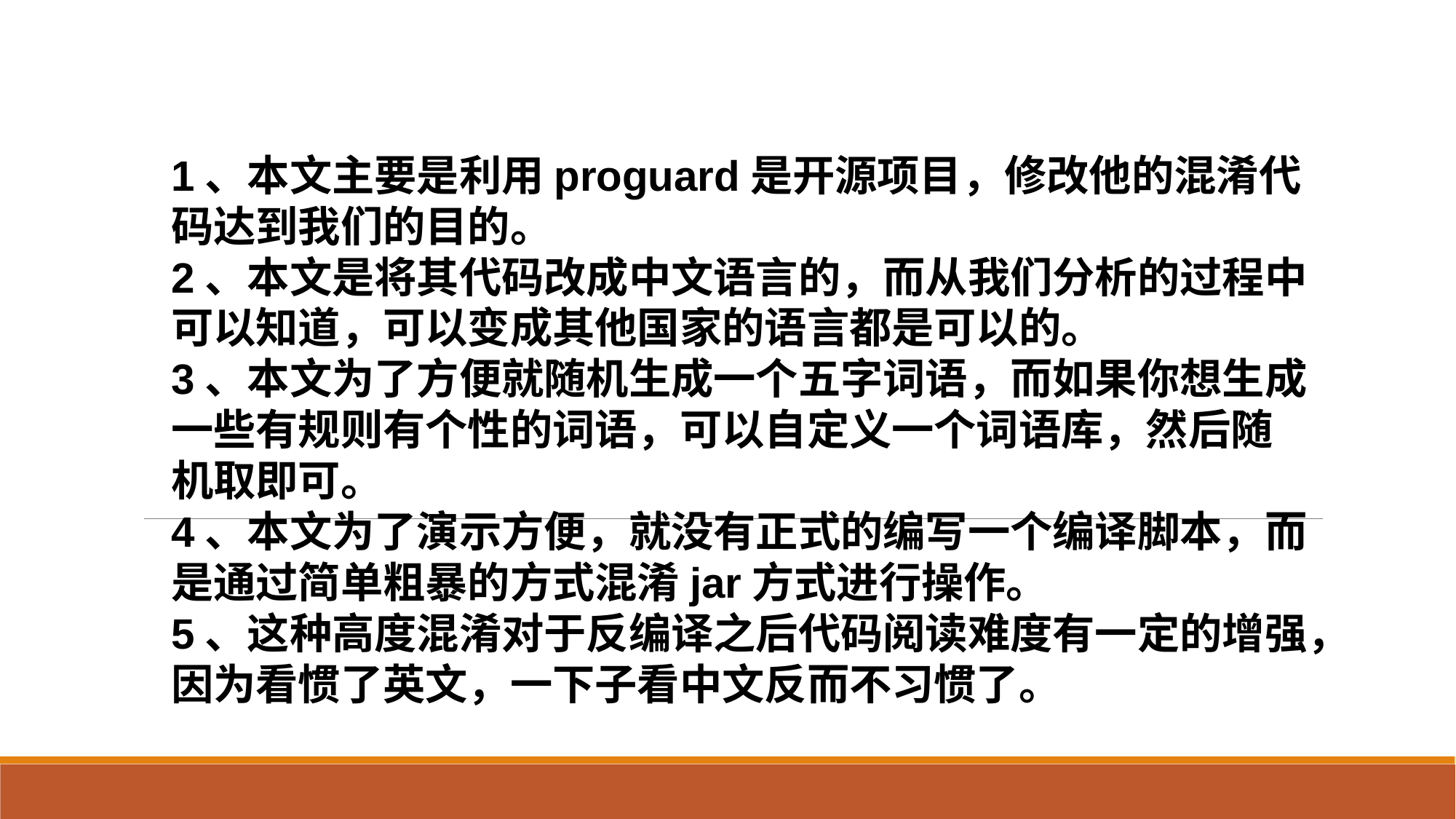

1、本文主要是利用proguard是开源项目，修改他的混淆代码达到我们的目的。
2、本文是将其代码改成中文语言的，而从我们分析的过程中可以知道，可以变成其他国家的语言都是可以的。
3、本文为了方便就随机生成一个五字词语，而如果你想生成一些有规则有个性的词语，可以自定义一个词语库，然后随机取即可。
4、本文为了演示方便，就没有正式的编写一个编译脚本，而是通过简单粗暴的方式混淆jar方式进行操作。
5、这种高度混淆对于反编译之后代码阅读难度有一定的增强，因为看惯了英文，一下子看中文反而不习惯了。